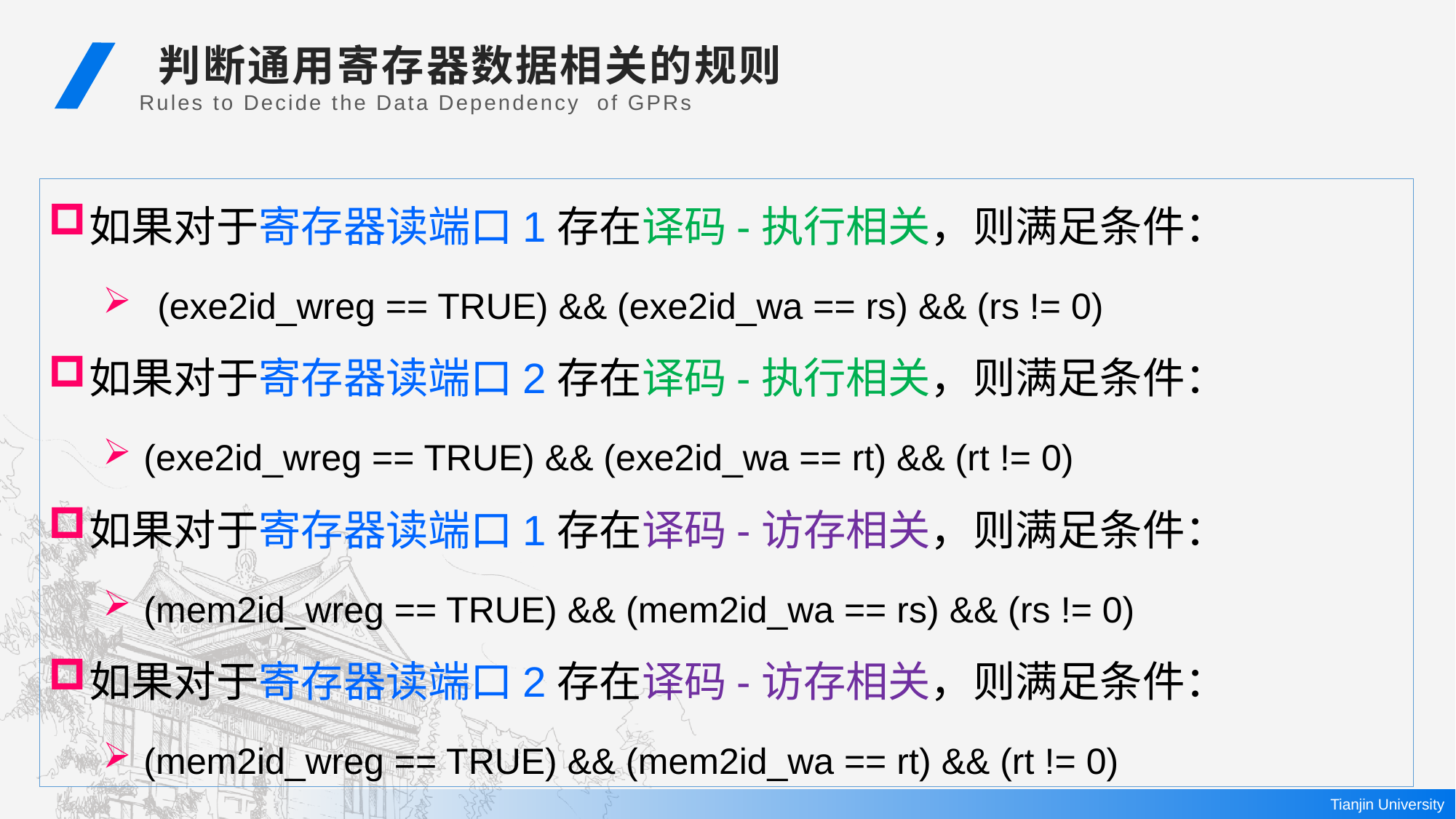

判断通用寄存器数据相关的规则
Rules to Decide the Data Dependency  of GPRs
如果对于寄存器读端口1存在译码-执行相关，则满足条件：
(exe2id_wreg == TRUE) && (exe2id_wa == rs) && (rs != 0)
如果对于寄存器读端口2存在译码-执行相关，则满足条件：
(exe2id_wreg == TRUE) && (exe2id_wa == rt) && (rt != 0)
如果对于寄存器读端口1存在译码-访存相关，则满足条件：
(mem2id_wreg == TRUE) && (mem2id_wa == rs) && (rs != 0)
如果对于寄存器读端口2存在译码-访存相关，则满足条件：
(mem2id_wreg == TRUE) && (mem2id_wa == rt) && (rt != 0)